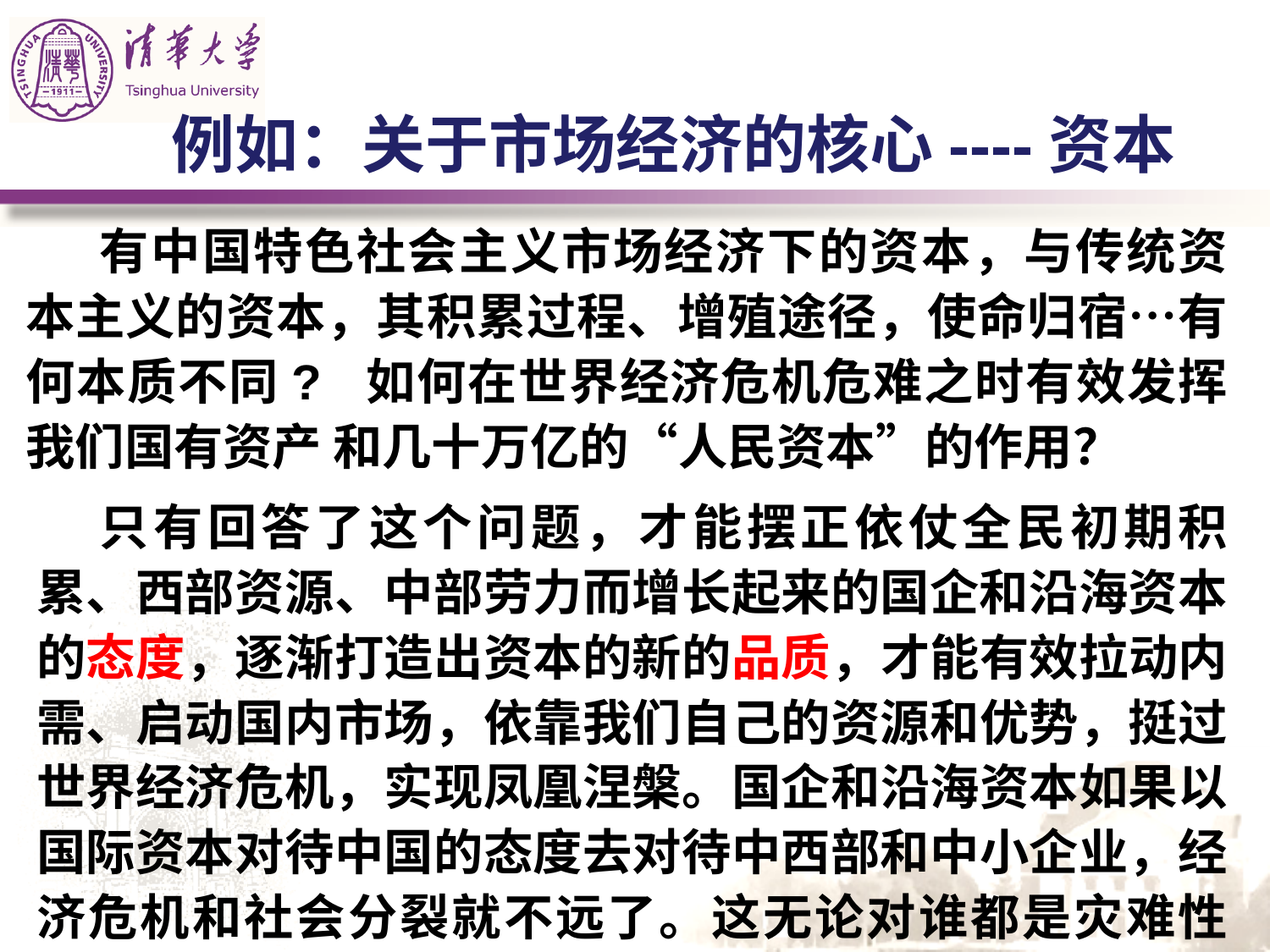

# 例如：关于市场经济的核心----资本
有中国特色社会主义市场经济下的资本，与传统资本主义的资本，其积累过程、增殖途径，使命归宿…有何本质不同?  如何在世界经济危机危难之时有效发挥我们国有资产 和几十万亿的“人民资本”的作用？
只有回答了这个问题，才能摆正依仗全民初期积累、西部资源、中部劳力而增长起来的国企和沿海资本的态度，逐渐打造出资本的新的品质，才能有效拉动内需、启动国内市场，依靠我们自己的资源和优势，挺过世界经济危机，实现凤凰涅槃。国企和沿海资本如果以国际资本对待中国的态度去对待中西部和中小企业，经济危机和社会分裂就不远了。这无论对谁都是灾难性的。